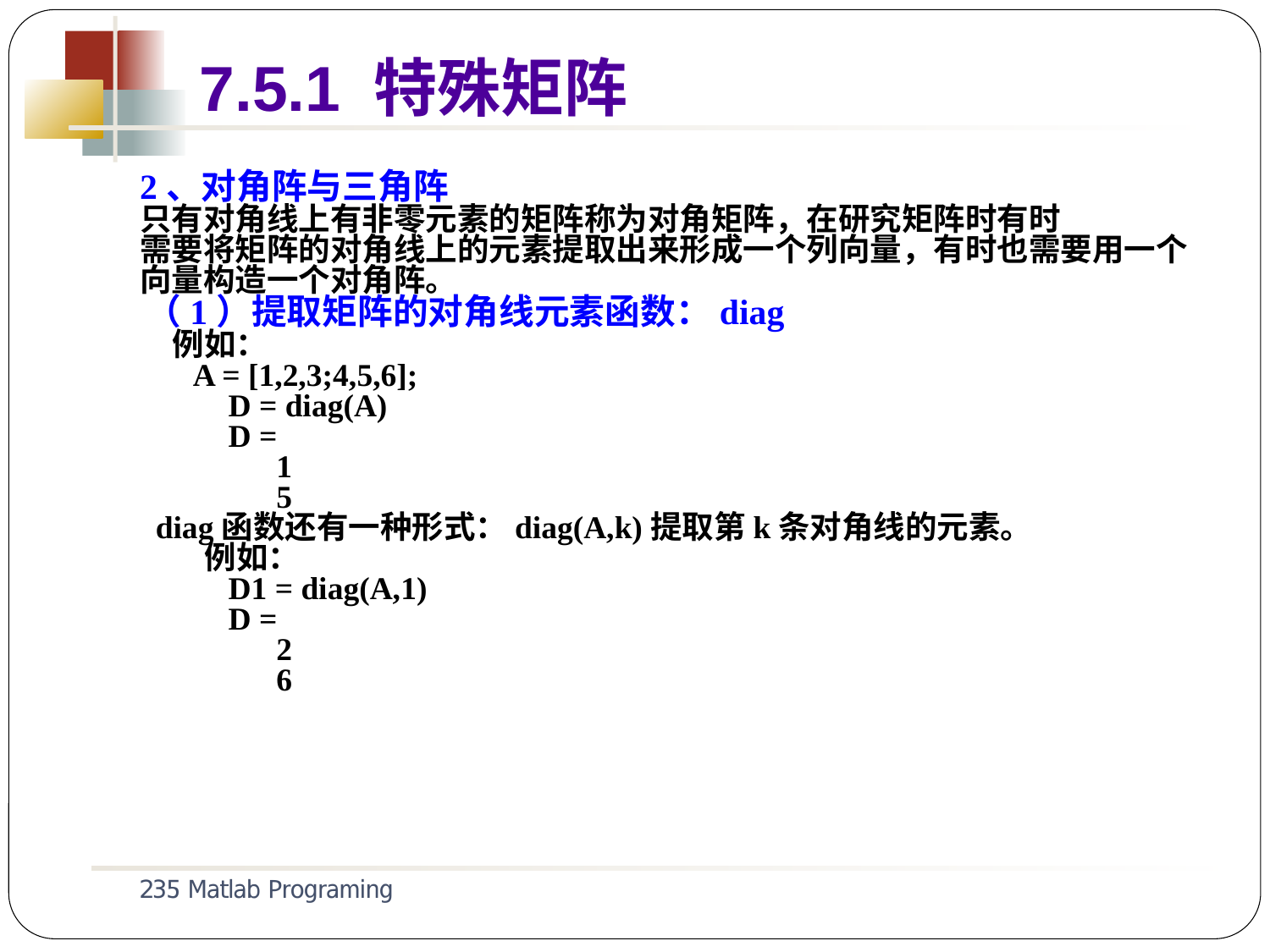

7.5.1 特殊矩阵
2、对角阵与三角阵
只有对角线上有非零元素的矩阵称为对角矩阵，在研究矩阵时有时
需要将矩阵的对角线上的元素提取出来形成一个列向量，有时也需要用一个
向量构造一个对角阵。
 （1）提取矩阵的对角线元素函数：diag
       例如：
       A = [1,2,3;4,5,6];
           D = diag(A)
           D =
                 1
                 5
  diag函数还有一种形式：diag(A,k)提取第k条对角线的元素。
        例如：
           D1 = diag(A,1)
           D =
                 2
                 6
235 Matlab Programing